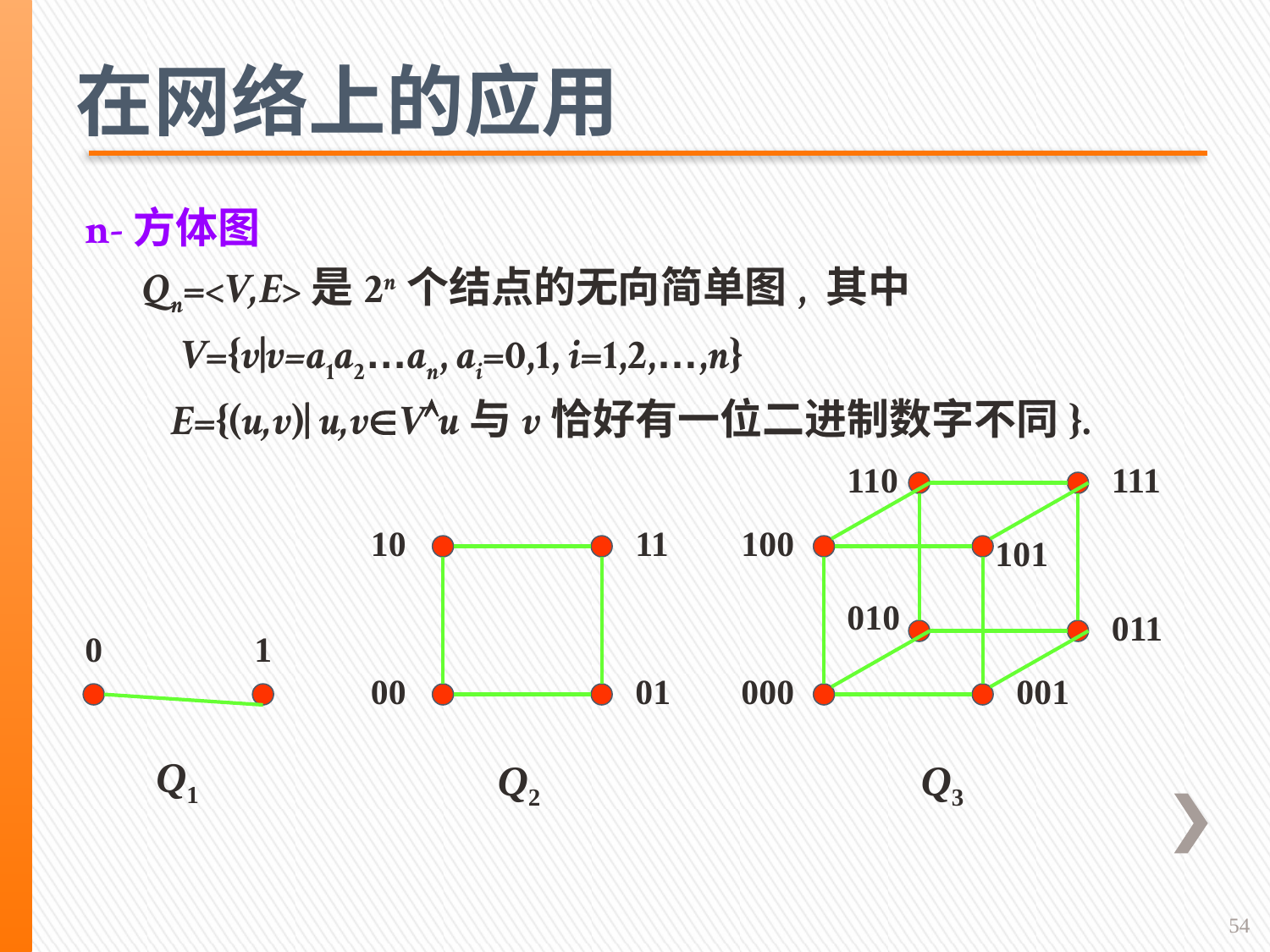

在网络上的应用
n-方体图
      Qn=<V,E>是2n个结点的无向简单图, 其中
           V={v|v=a1a2…an, ai=0,1, i=1,2,…,n}
           E={(u,v)| u,v∈V∧u与v恰好有一位二进制数字不同}.
110
111

100
101

010
011
000
001
10
11

00
01
0
1

Q1
Q2
Q3
54